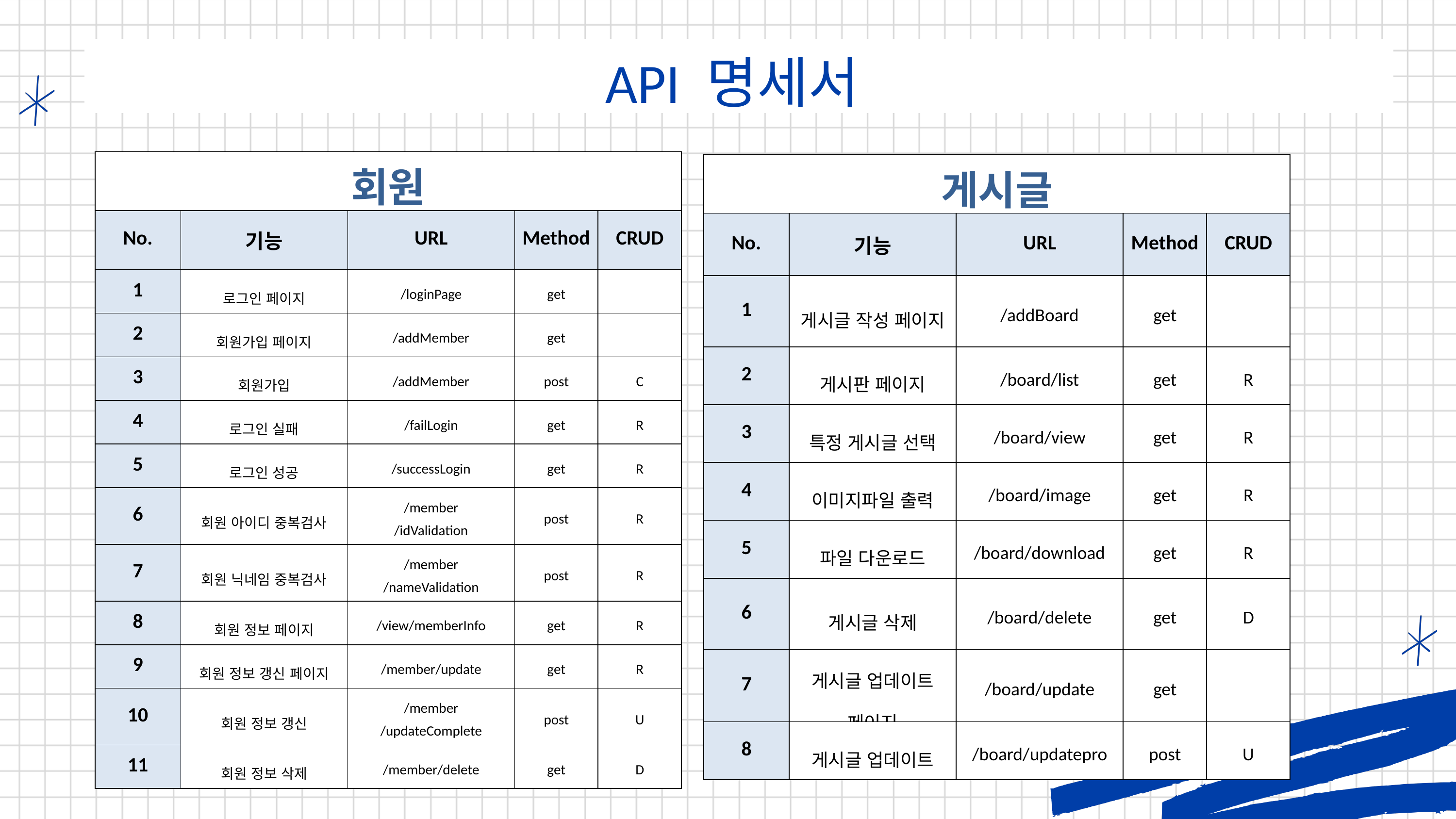

API 명세서

| 회원 |  |  |  |  |
| --- | --- | --- | --- | --- |
| No. | 기능 | URL | Method | CRUD |
| 1 | 로그인 페이지 | /loginPage | get |  |
| 2 | 회원가입 페이지 | /addMember | get |  |
| 3 | 회원가입 | /addMember | post | C |
| 4 | 로그인 실패 | /failLogin | get | R |
| 5 | 로그인 성공 | /successLogin | get | R |
| 6 | 회원 아이디 중복검사 | /member /idValidation | post | R |
| 7 | 회원 닉네임 중복검사 | /member /nameValidation | post | R |
| 8 | 회원 정보 페이지 | /view/memberInfo | get | R |
| 9 | 회원 정보 갱신 페이지 | /member/update | get | R |
| 10 | 회원 정보 갱신 | /member /updateComplete | post | U |
| 11 | 회원 정보 삭제 | /member/delete | get | D |
| 게시글 |  |  |  |  |
| --- | --- | --- | --- | --- |
| No. | 기능 | URL | Method | CRUD |
| 1 | 게시글 작성 페이지 | /addBoard | get |  |
| 2 | 게시판 페이지 | /board/list | get | R |
| 3 | 특정 게시글 선택 | /board/view | get | R |
| 4 | 이미지파일 출력 | /board/image | get | R |
| 5 | 파일 다운로드 | /board/download | get | R |
| 6 | 게시글 삭제 | /board/delete | get | D |
| 7 | 게시글 업데이트 페이지 | /board/update | get |  |
| 8 | 게시글 업데이트 | /board/updatepro | post | U |